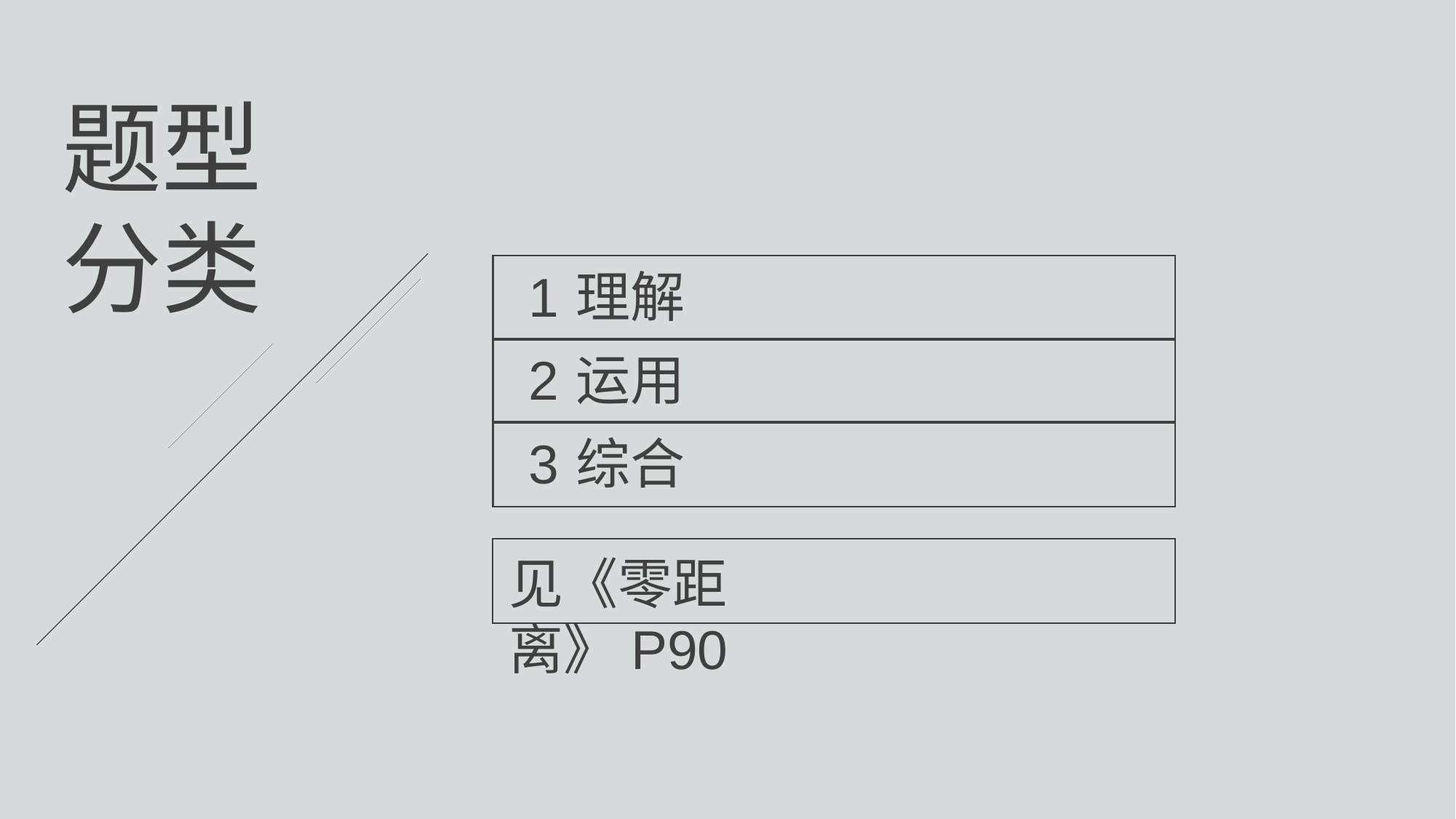

题型分类

1
理解

2
运用

3
综合

见《零距离》P90